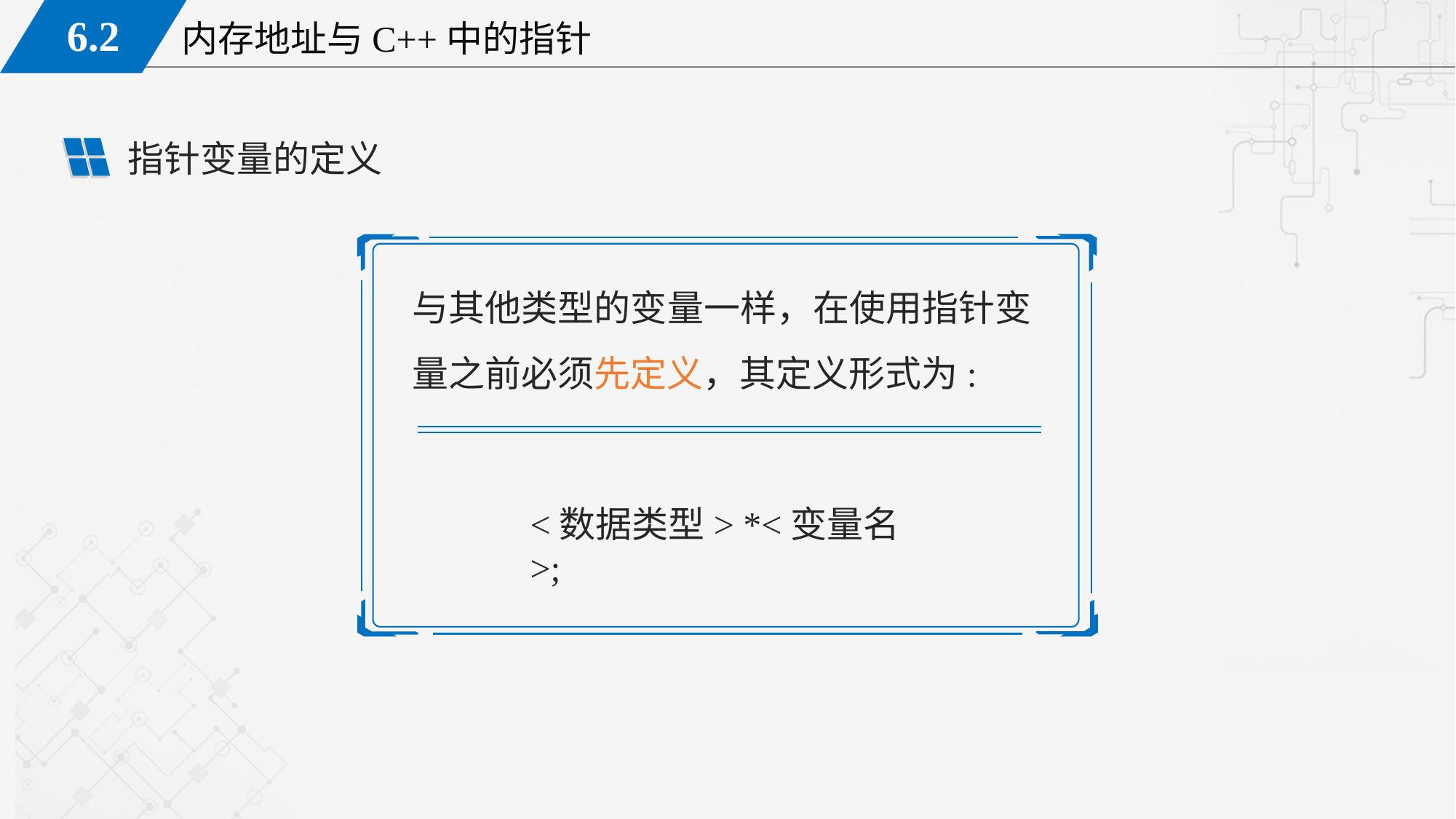

指针变量的定义

与其他类型的变量一样，在使用指针变量之前必须先定义，其定义形式为:
<数据类型> *<变量名>;